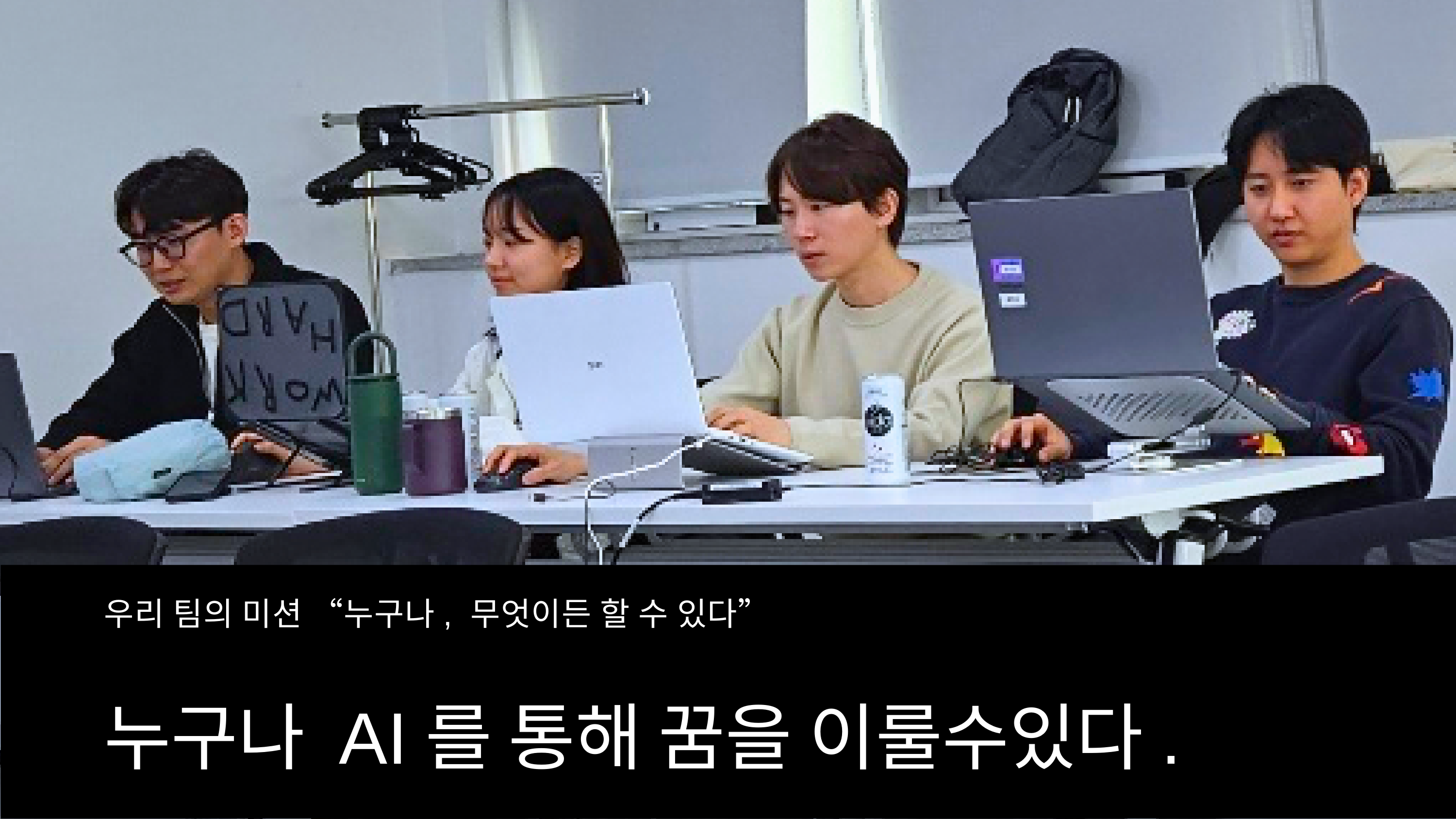

우리 팀의 미션 “누구나, 무엇이든 할 수 있다”
누구나 AI를 통해 꿈을 이룰수있다.